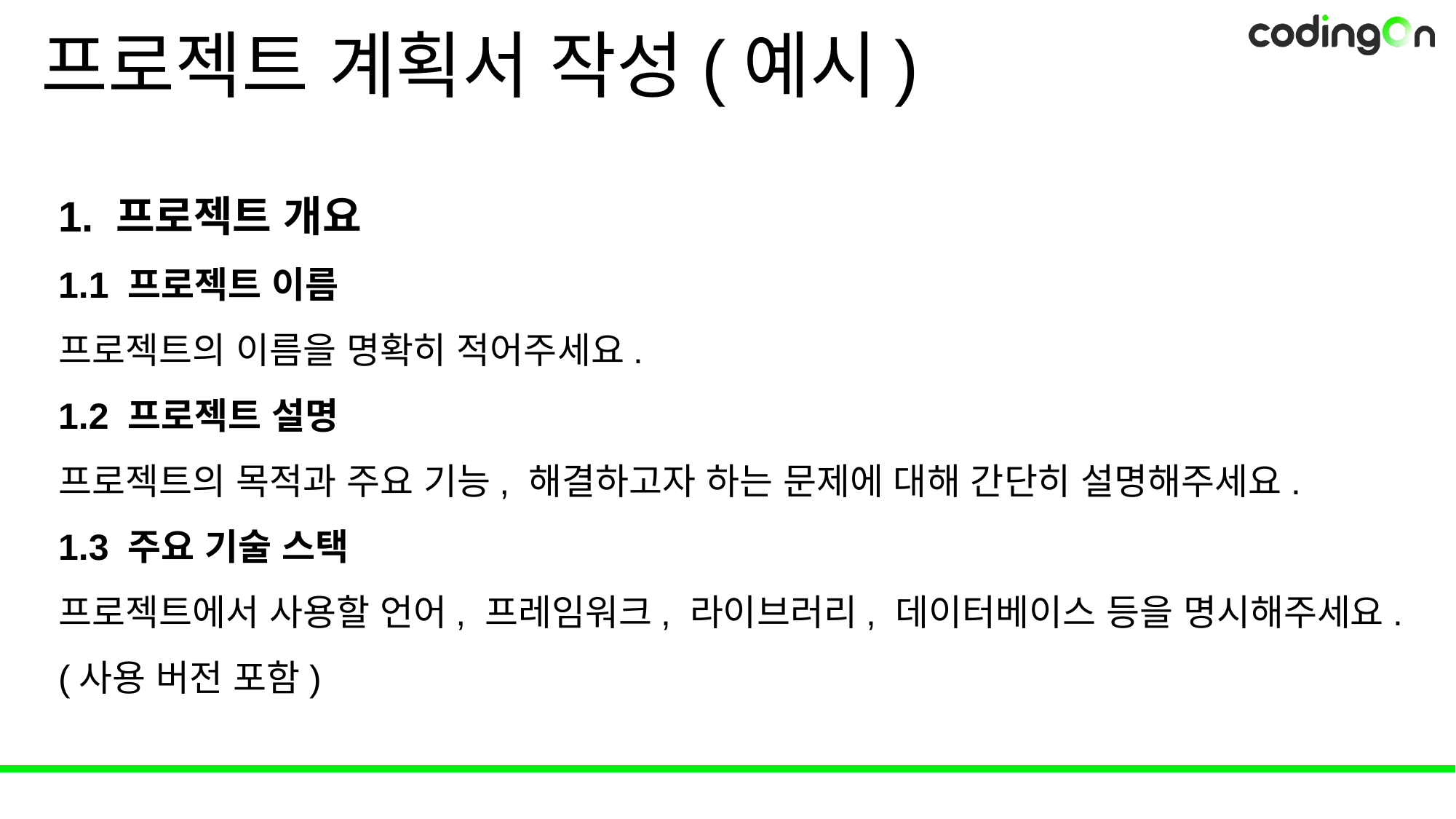

# 프로젝트 계획서 작성(예시)
1. 프로젝트 개요
1.1 프로젝트 이름
프로젝트의 이름을 명확히 적어주세요.
1.2 프로젝트 설명
프로젝트의 목적과 주요 기능, 해결하고자 하는 문제에 대해 간단히 설명해주세요.
1.3 주요 기술 스택
프로젝트에서 사용할 언어, 프레임워크, 라이브러리, 데이터베이스 등을 명시해주세요.(사용 버전 포함)